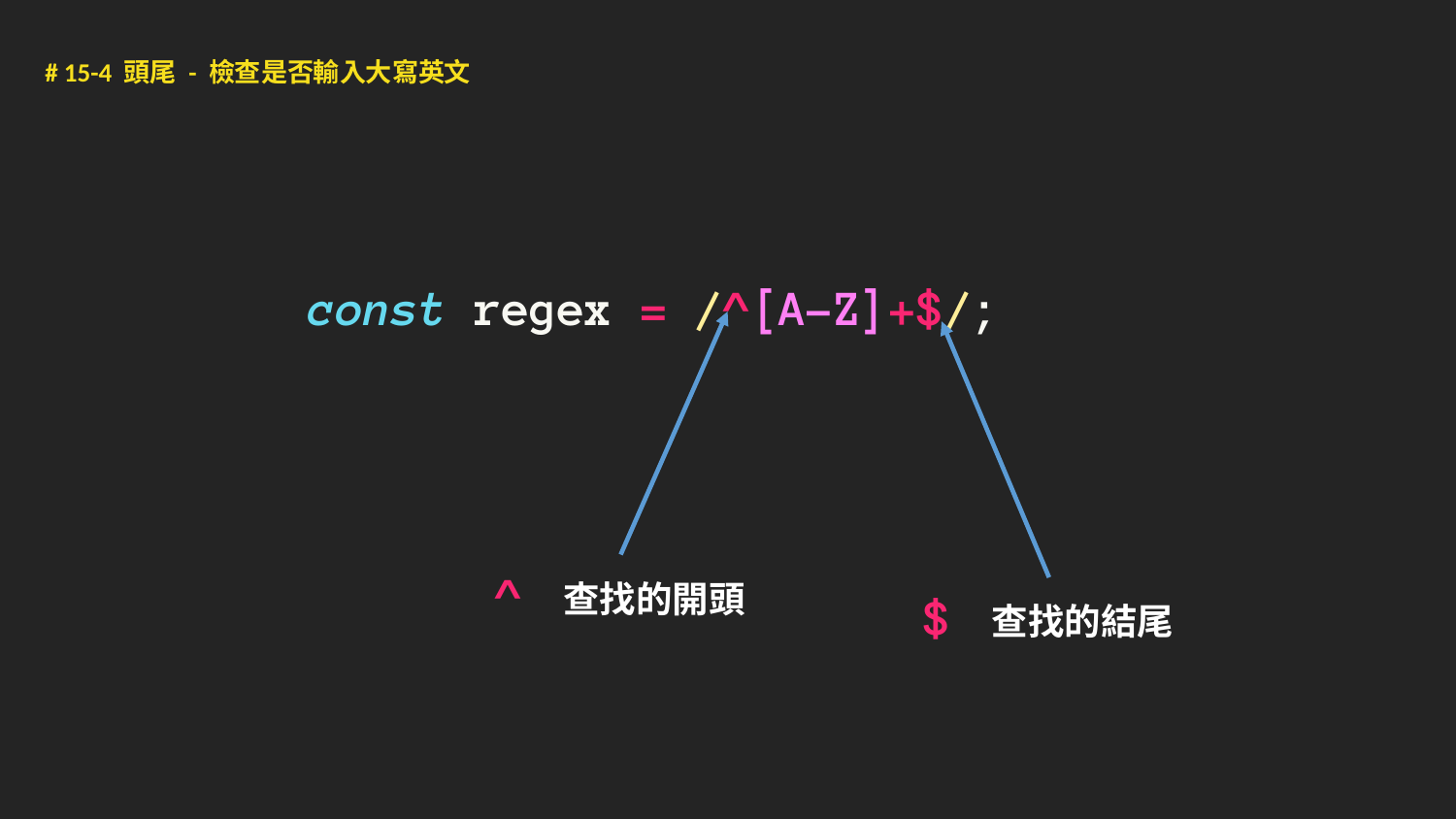

# 15-4 頭尾 - 檢查是否輸入大寫英文
const regex = /^[A-Z]+$/;
^ 查找的開頭
$ 查找的結尾